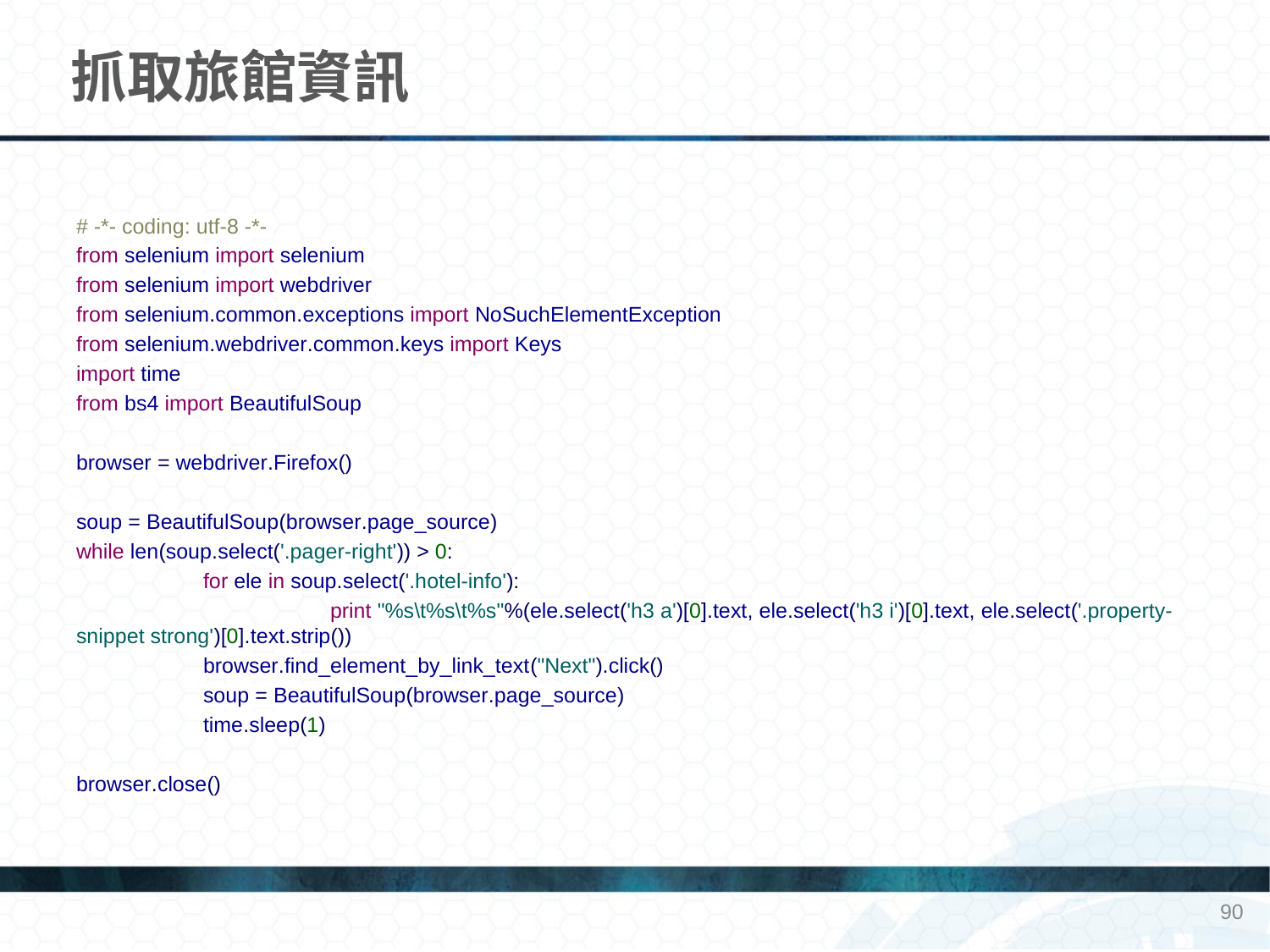

# 抓取旅館資訊
# -*- coding: utf-8 -*-
from selenium import selenium
from selenium import webdriver
from selenium.common.exceptions import NoSuchElementException
from selenium.webdriver.common.keys import Keys
import time
from bs4 import BeautifulSoup

browser = webdriver.Firefox()

soup = BeautifulSoup(browser.page_source)
while len(soup.select('.pager-right')) > 0:
	for ele in soup.select('.hotel-info'):
		print "%s\t%s\t%s"%(ele.select('h3 a')[0].text, ele.select('h3 i')[0].text, ele.select('.property-snippet strong')[0].text.strip())
	browser.find_element_by_link_text("Next").click()
	soup = BeautifulSoup(browser.page_source)
	time.sleep(1)

browser.close()
90